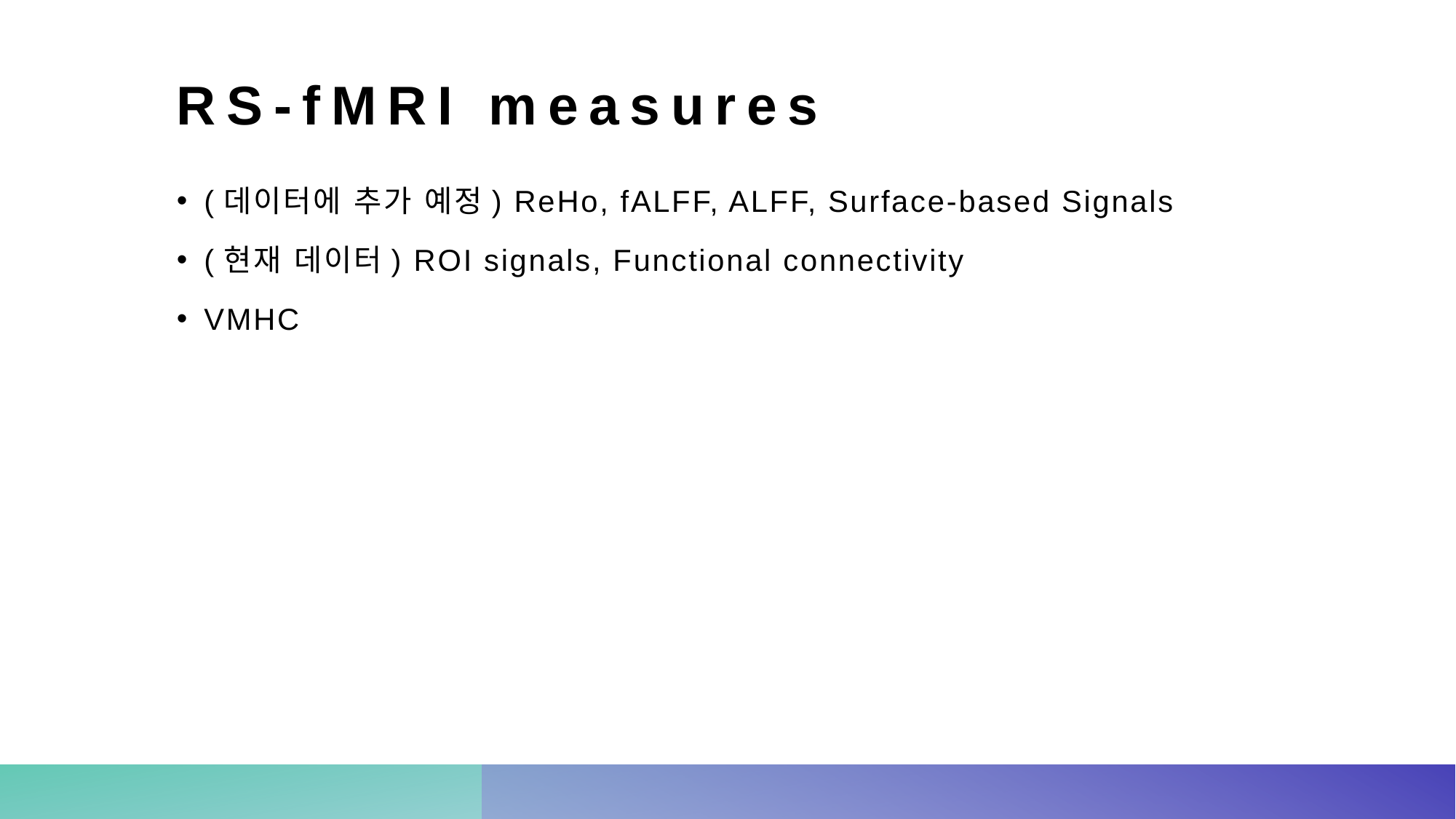

# RS-fMRI measures
(데이터에 추가 예정) ReHo, fALFF, ALFF, Surface-based Signals
(현재 데이터) ROI signals, Functional connectivity
VMHC